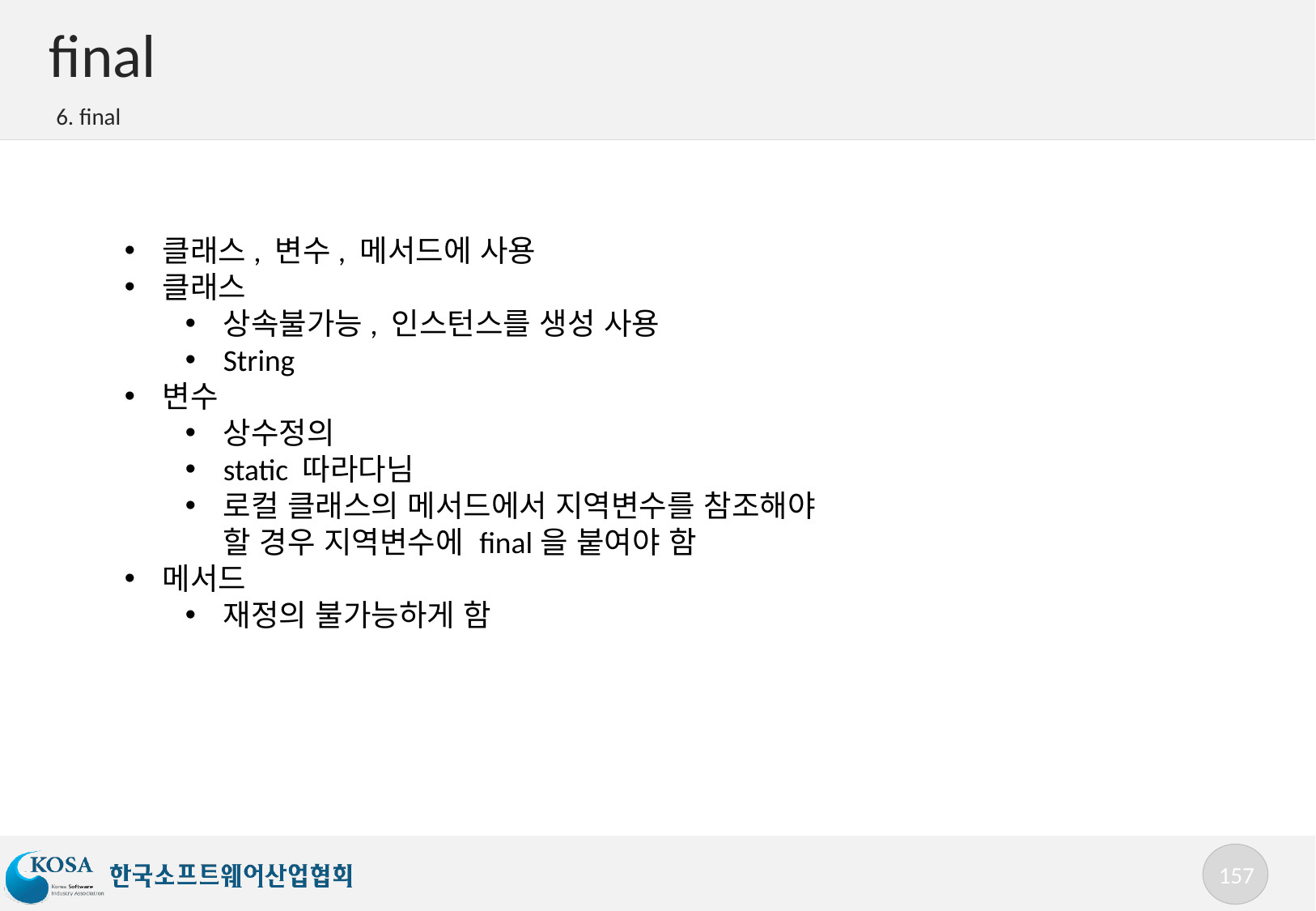

# final
6. final
클래스, 변수, 메서드에 사용
클래스
상속불가능, 인스턴스를 생성 사용
String
변수
상수정의
static 따라다님
로컬 클래스의 메서드에서 지역변수를 참조해야 할 경우 지역변수에 final을 붙여야 함
메서드
재정의 불가능하게 함